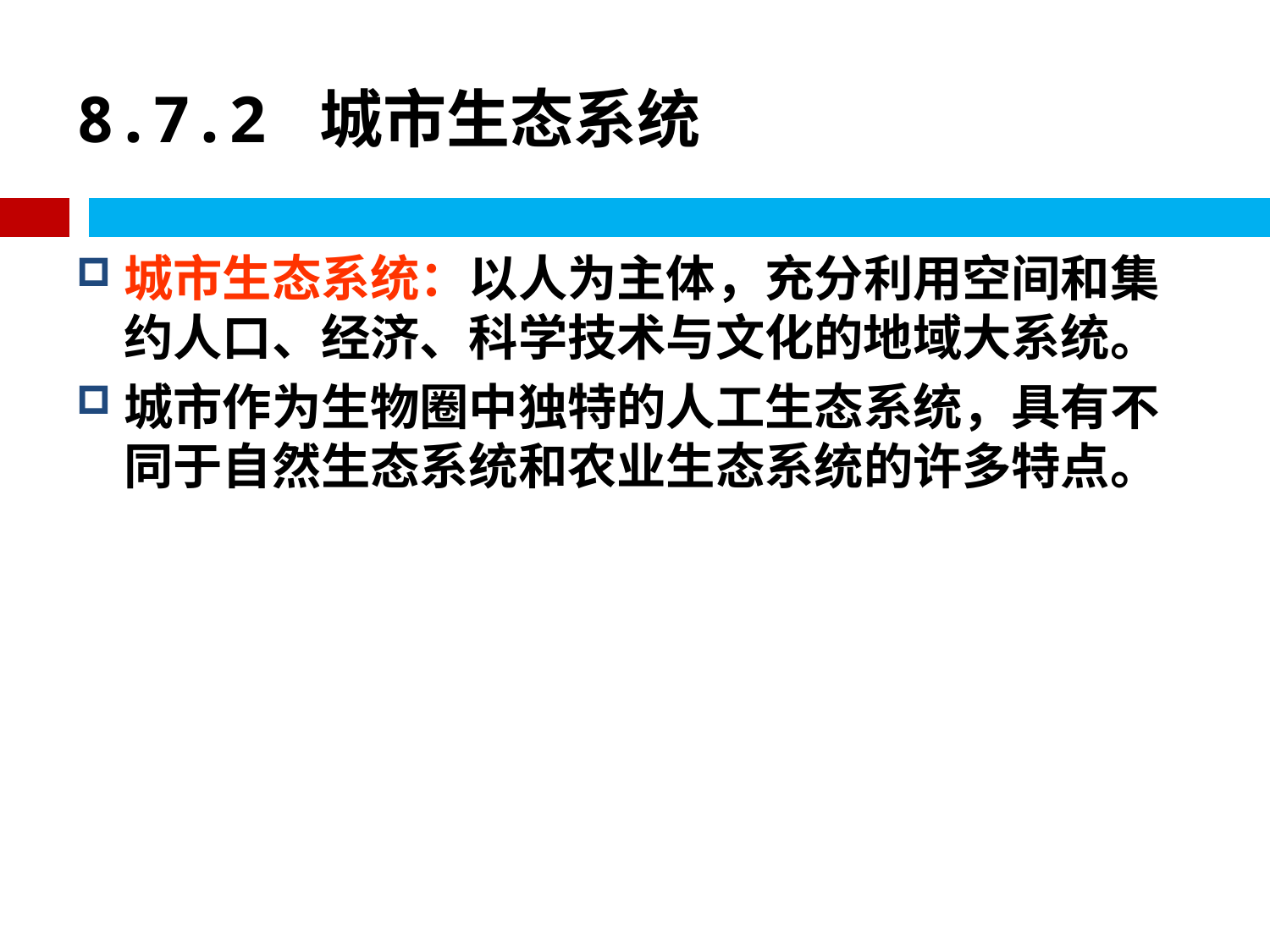

# 8.7.2 城市生态系统
城市生态系统：以人为主体，充分利用空间和集约人口、经济、科学技术与文化的地域大系统。
城市作为生物圈中独特的人工生态系统，具有不同于自然生态系统和农业生态系统的许多特点。